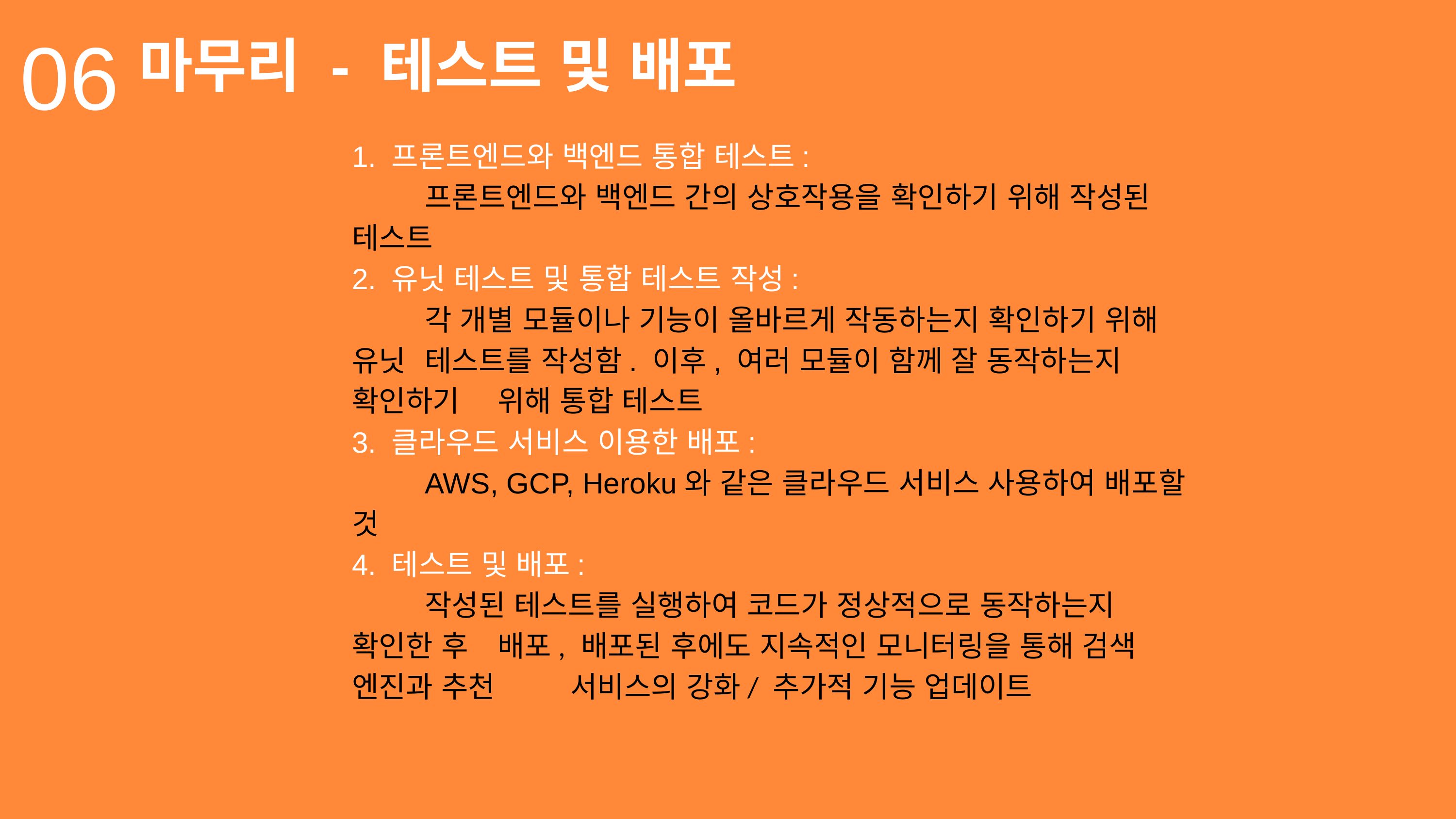

06
마무리 - 테스트 및 배포
1. 프론트엔드와 백엔드 통합 테스트:
	프론트엔드와 백엔드 간의 상호작용을 확인하기 위해 작성된 테스트
2. 유닛 테스트 및 통합 테스트 작성:
	각 개별 모듈이나 기능이 올바르게 작동하는지 확인하기 위해 유닛 	테스트를 작성함. 이후, 여러 모듈이 함께 잘 동작하는지 확인하기 	위해 통합 테스트
3. 클라우드 서비스 이용한 배포:
	AWS, GCP, Heroku와 같은 클라우드 서비스 사용하여 배포할 것
4. 테스트 및 배포:
	작성된 테스트를 실행하여 코드가 정상적으로 동작하는지 확인한 후 	배포, 배포된 후에도 지속적인 모니터링을 통해 검색 엔진과 추천  	서비스의 강화/ 추가적 기능 업데이트